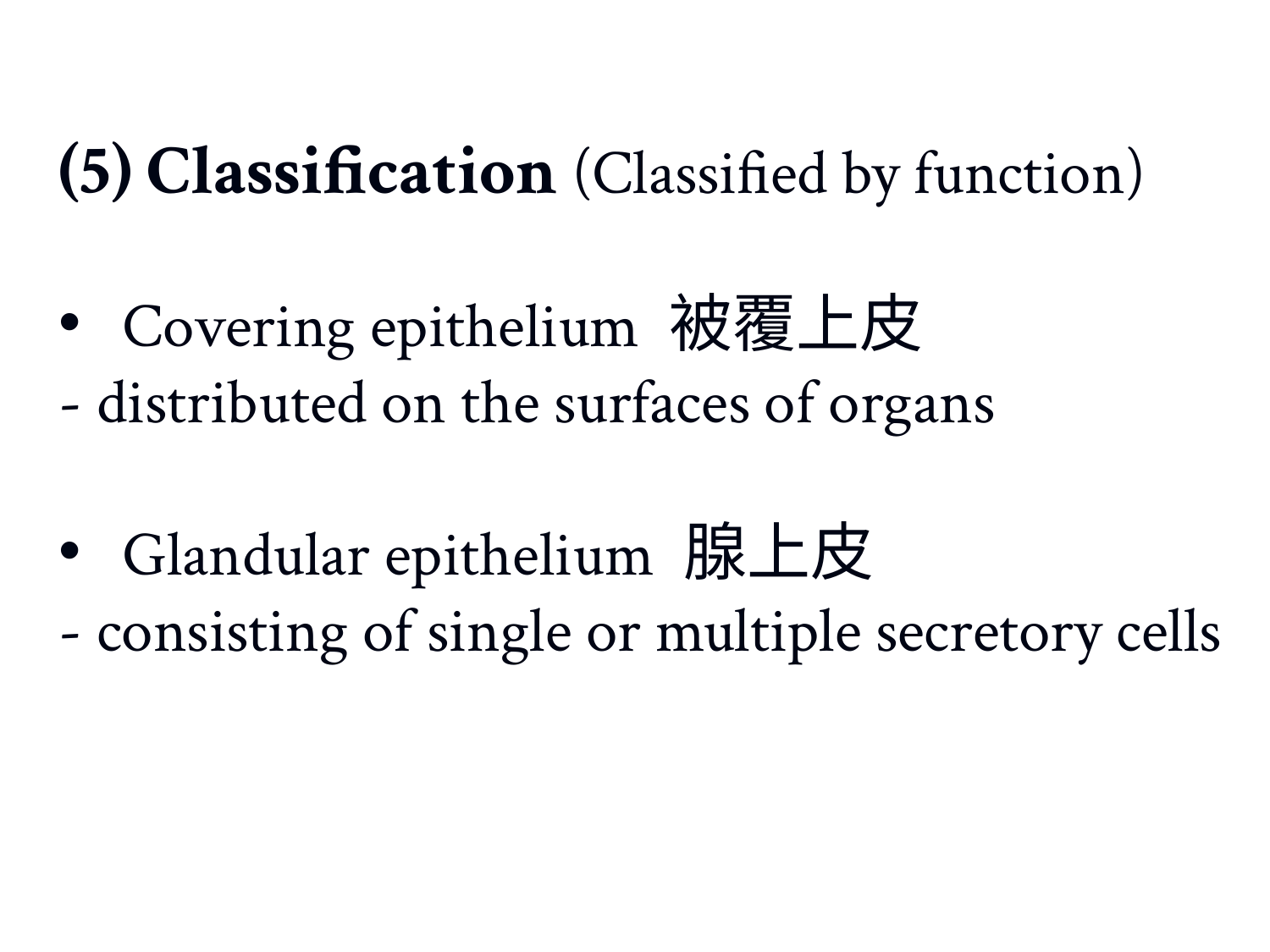

(5) Classification (Classified by function)

Covering epithelium 被覆上皮
- distributed on the surfaces of organs

Glandular epithelium 腺上皮
- consisting of single or multiple secretory cells